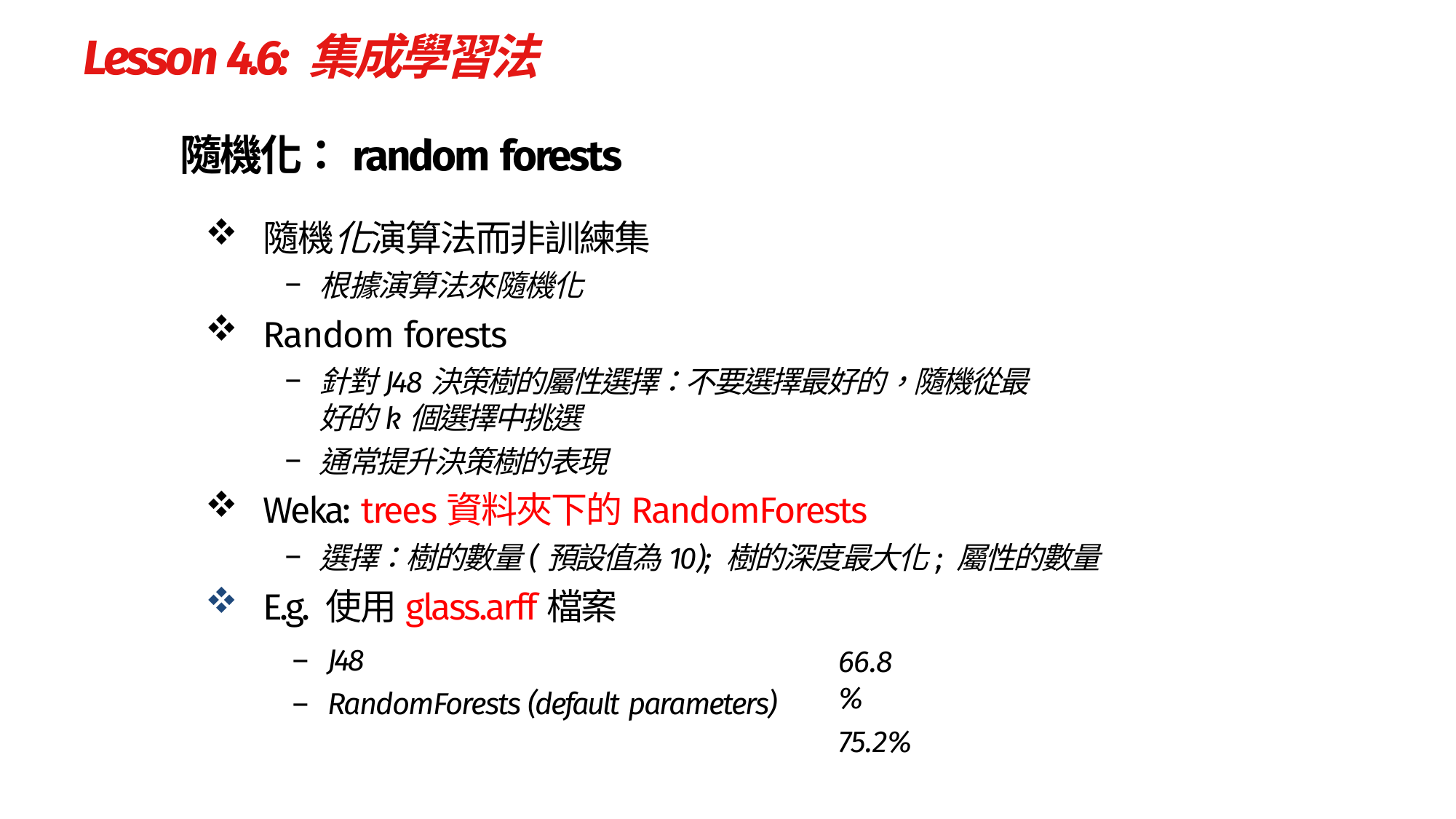

# Lesson 4.6: 集成學習法
隨機化：random forests
隨機化演算法而非訓練集
根據演算法來隨機化
Random forests
針對J48決策樹的屬性選擇：不要選擇最好的，隨機從最好的k個選擇中挑選
通常提升決策樹的表現
Weka: trees資料夾下的RandomForests
選擇：樹的數量(預設值為10); 樹的深度最大化; 屬性的數量
E.g. 使用glass.arff檔案
–	J48
–	RandomForests (default parameters)
66.8%
75.2%